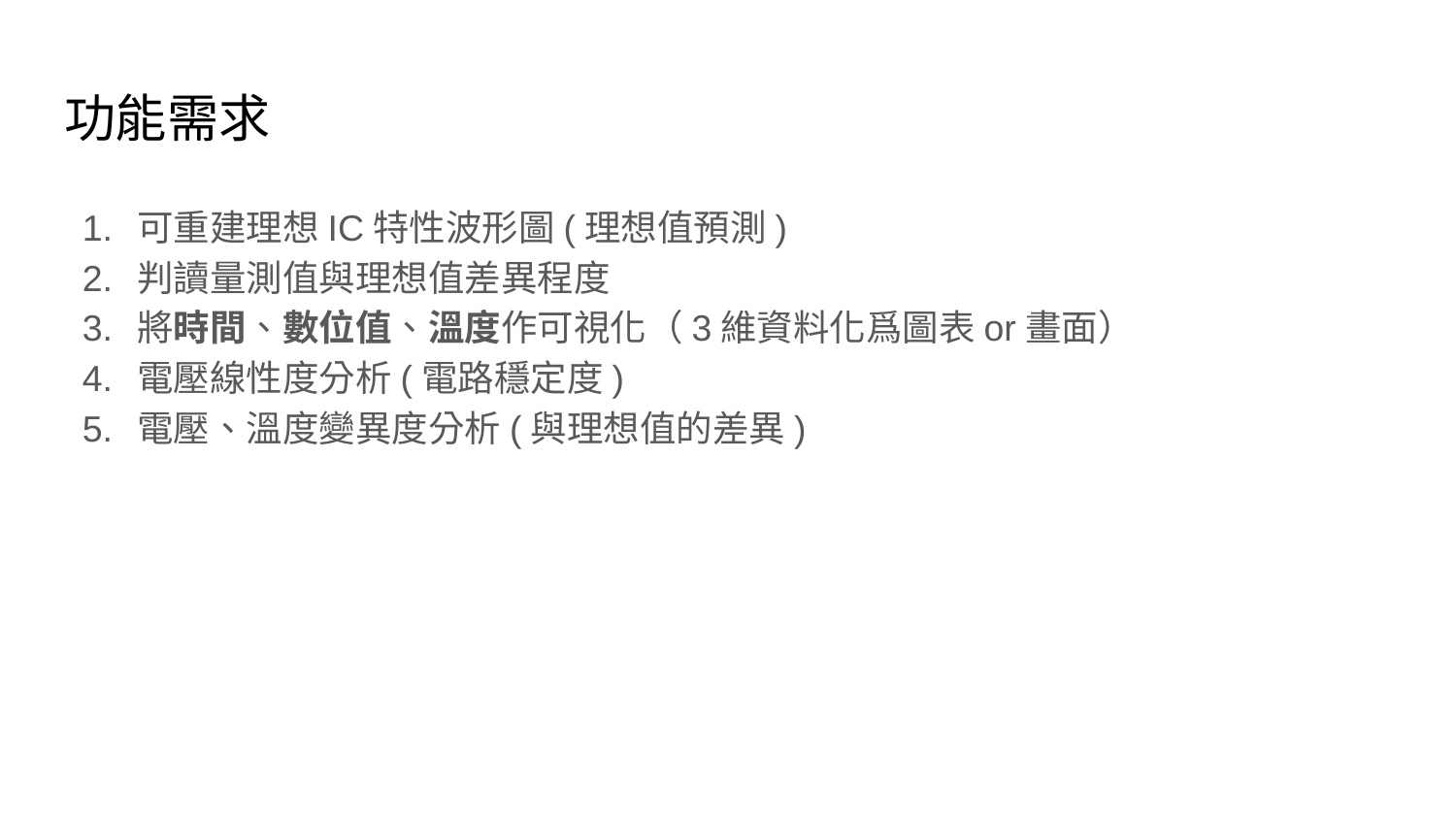

# 功能需求
可重建理想IC特性波形圖(理想值預測)
判讀量測值與理想值差異程度
將時間、數位值、溫度作可視化（3維資料化爲圖表or畫面）
電壓線性度分析(電路穩定度)
電壓、溫度變異度分析(與理想值的差異)